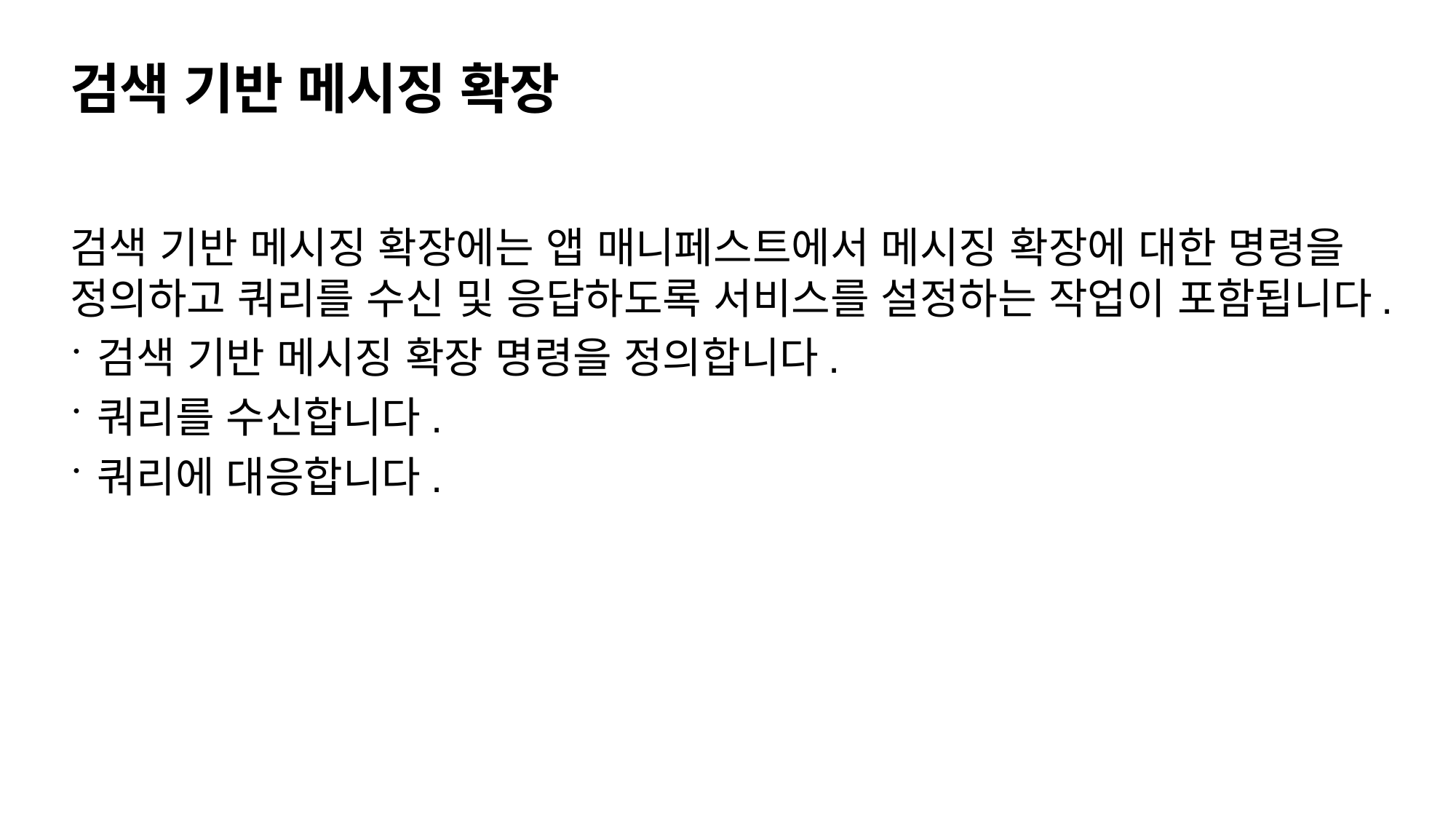

# 검색 기반 메시징 확장
검색 기반 메시징 확장에는 앱 매니페스트에서 메시징 확장에 대한 명령을 정의하고 쿼리를 수신 및 응답하도록 서비스를 설정하는 작업이 포함됩니다.
검색 기반 메시징 확장 명령을 정의합니다.
쿼리를 수신합니다.
쿼리에 대응합니다.